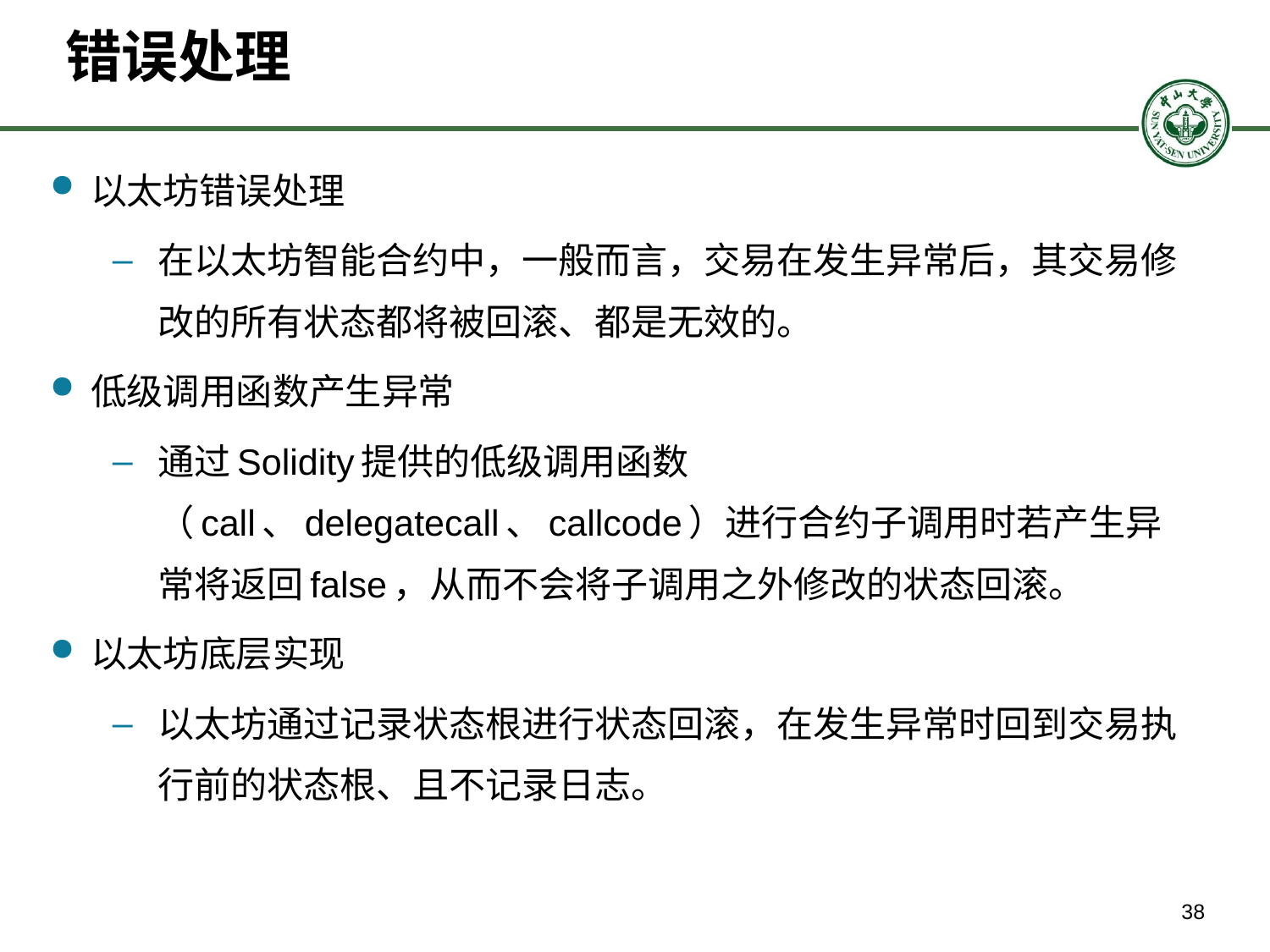

# 错误处理
以太坊错误处理
在以太坊智能合约中，一般而言，交易在发生异常后，其交易修改的所有状态都将被回滚、都是无效的。
低级调用函数产生异常
通过Solidity提供的低级调用函数（call、delegatecall、callcode）进行合约子调用时若产生异常将返回false，从而不会将子调用之外修改的状态回滚。
以太坊底层实现
以太坊通过记录状态根进行状态回滚，在发生异常时回到交易执行前的状态根、且不记录日志。